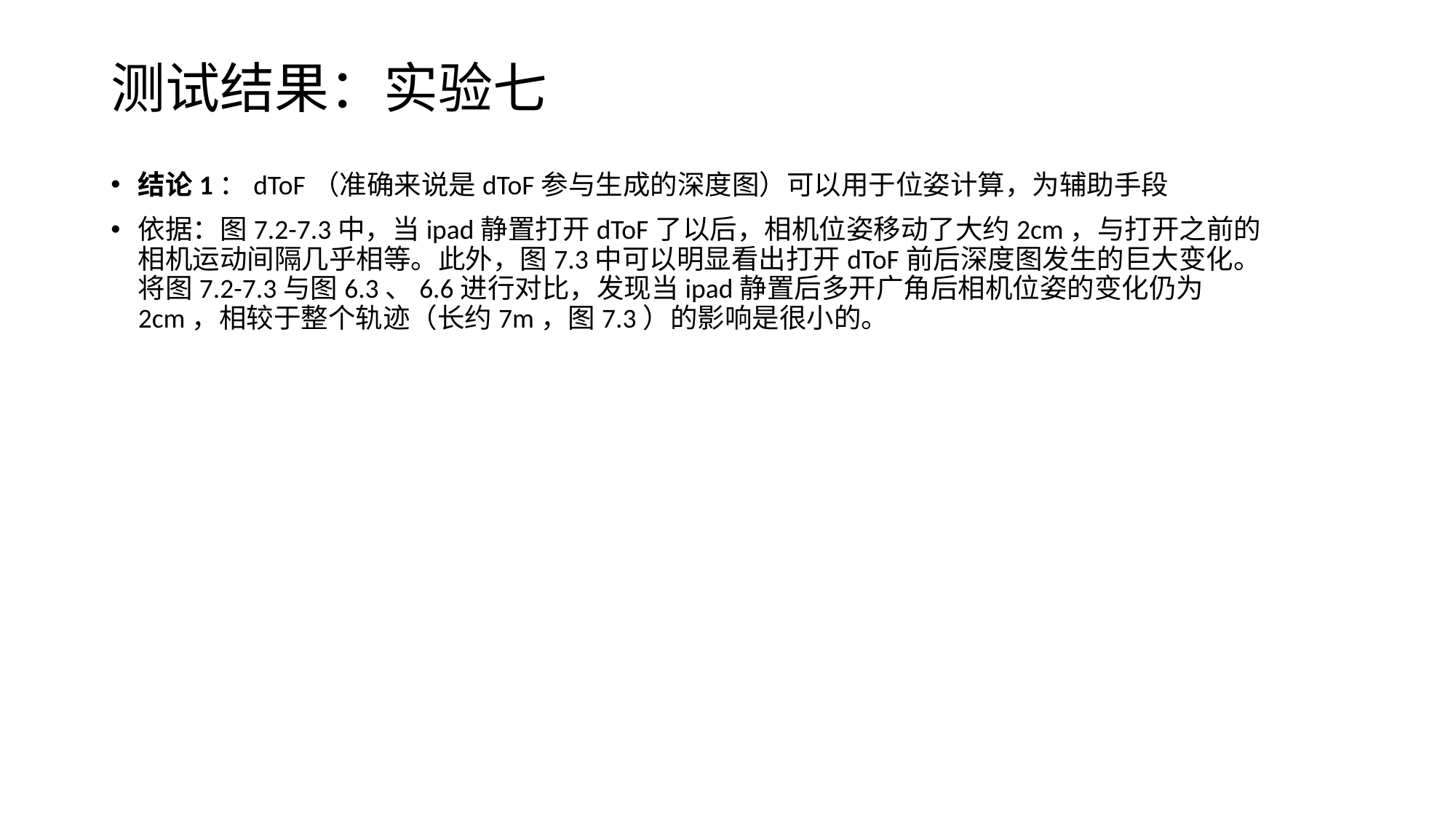

# 测试结果：实验七
结论1：dToF（准确来说是dToF参与生成的深度图）可以用于位姿计算，为辅助手段
依据：图7.2-7.3中，当ipad静置打开dToF了以后，相机位姿移动了大约2cm，与打开之前的相机运动间隔几乎相等。此外，图7.3中可以明显看出打开dToF前后深度图发生的巨大变化。将图7.2-7.3与图6.3、6.6进行对比，发现当ipad静置后多开广角后相机位姿的变化仍为2cm，相较于整个轨迹（长约7m，图7.3）的影响是很小的。